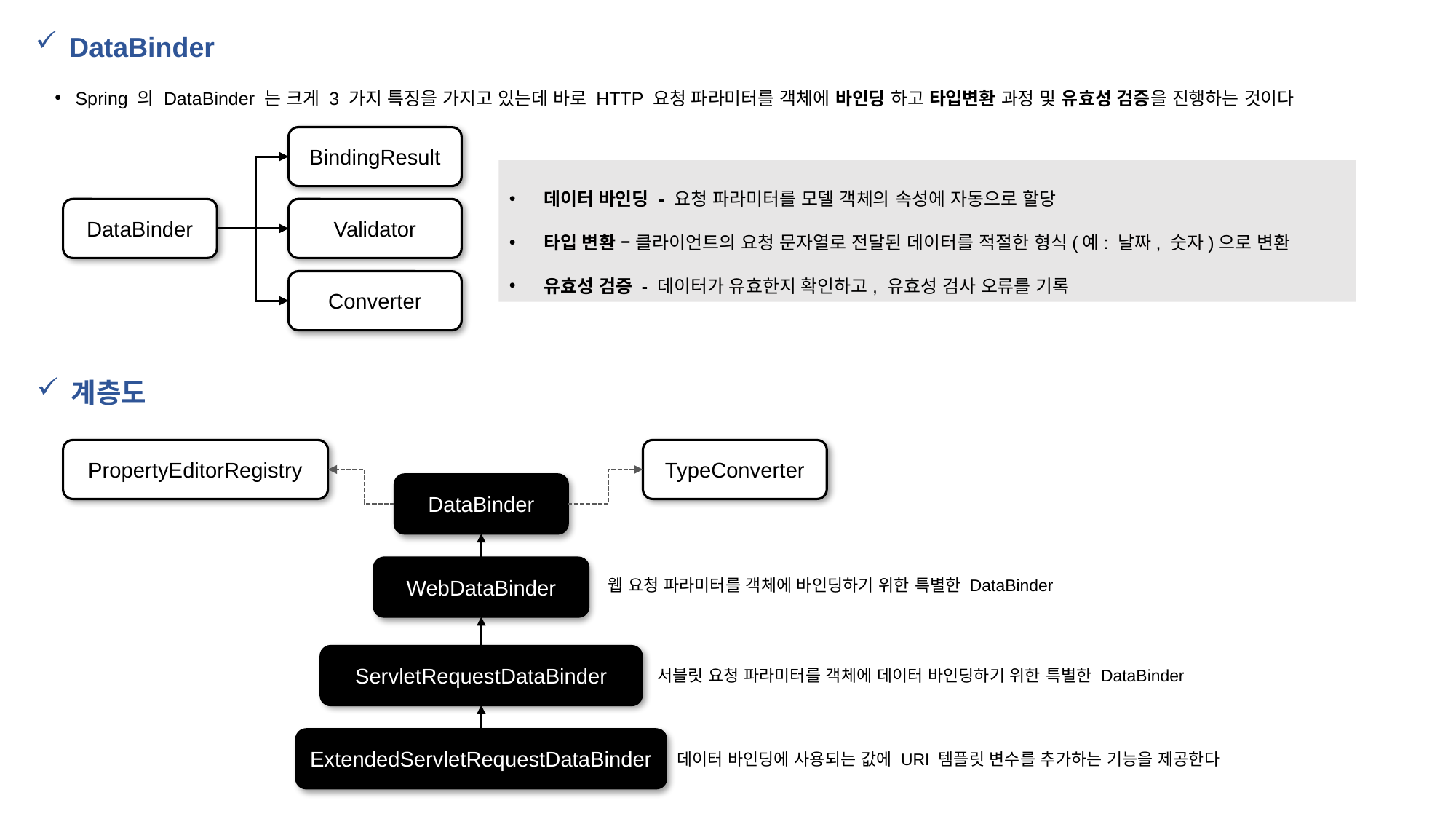

DataBinder
Spring 의 DataBinder 는 크게 3 가지 특징을 가지고 있는데 바로 HTTP 요청 파라미터를 객체에 바인딩 하고 타입변환 과정 및 유효성 검증을 진행하는 것이다
BindingResult
데이터 바인딩 - 요청 파라미터를 모델 객체의 속성에 자동으로 할당
타입 변환 – 클라이언트의 요청 문자열로 전달된 데이터를 적절한 형식(예: 날짜, 숫자)으로 변환
유효성 검증 - 데이터가 유효한지 확인하고, 유효성 검사 오류를 기록
DataBinder
Validator
Converter
계층도
PropertyEditorRegistry
TypeConverter
DataBinder
WebDataBinder
웹 요청 파라미터를 객체에 바인딩하기 위한 특별한 DataBinder
ServletRequestDataBinder
서블릿 요청 파라미터를 객체에 데이터 바인딩하기 위한 특별한 DataBinder
ExtendedServletRequestDataBinder
데이터 바인딩에 사용되는 값에 URI 템플릿 변수를 추가하는 기능을 제공한다